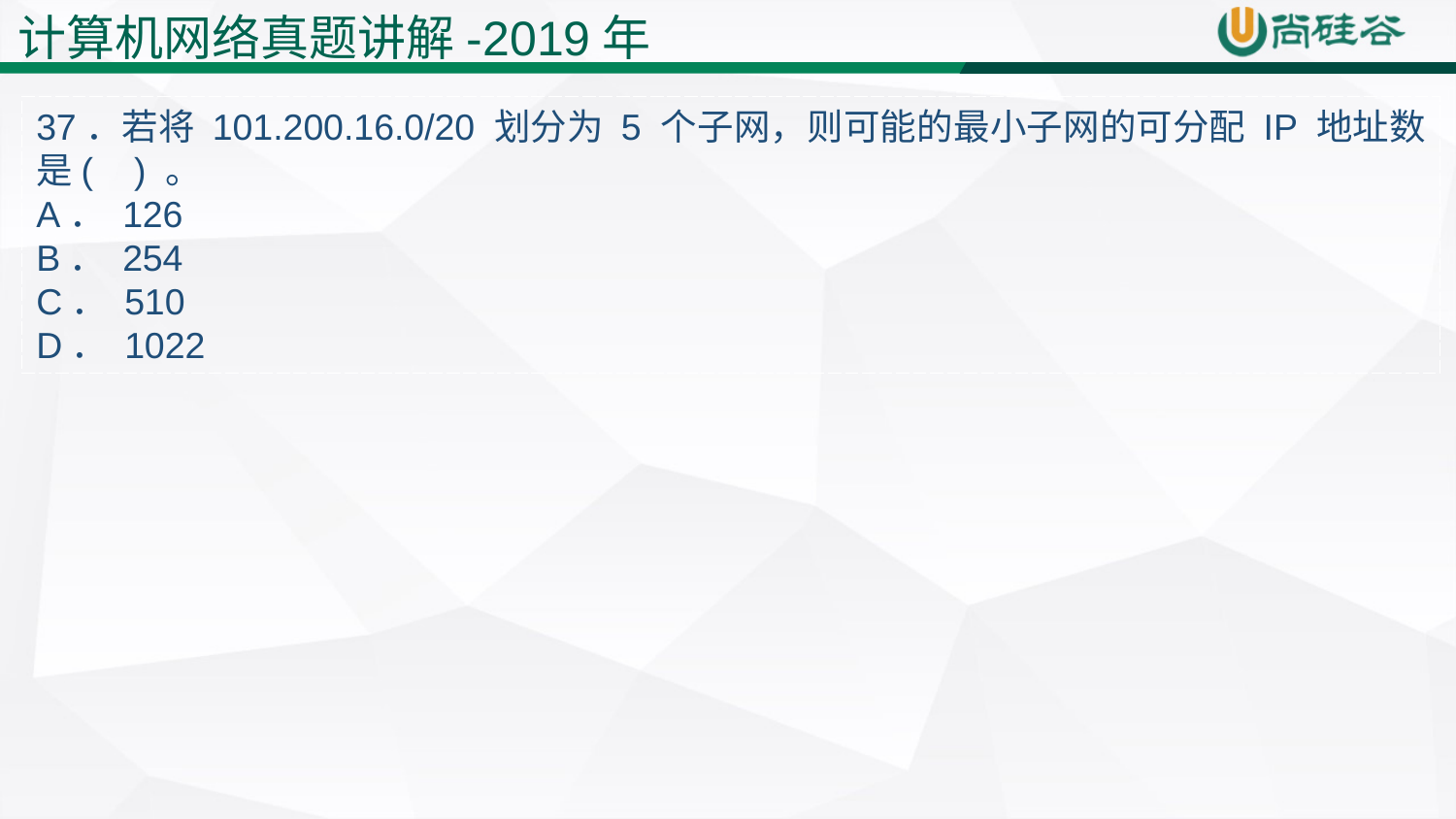

计算机网络真题讲解-2019年

37．若将 101.200.16.0/20 划分为 5 个子网，则可能的最小子网的可分配 IP 地址数是(    ) 。
A． 126
B． 254
C． 510
D． 1022